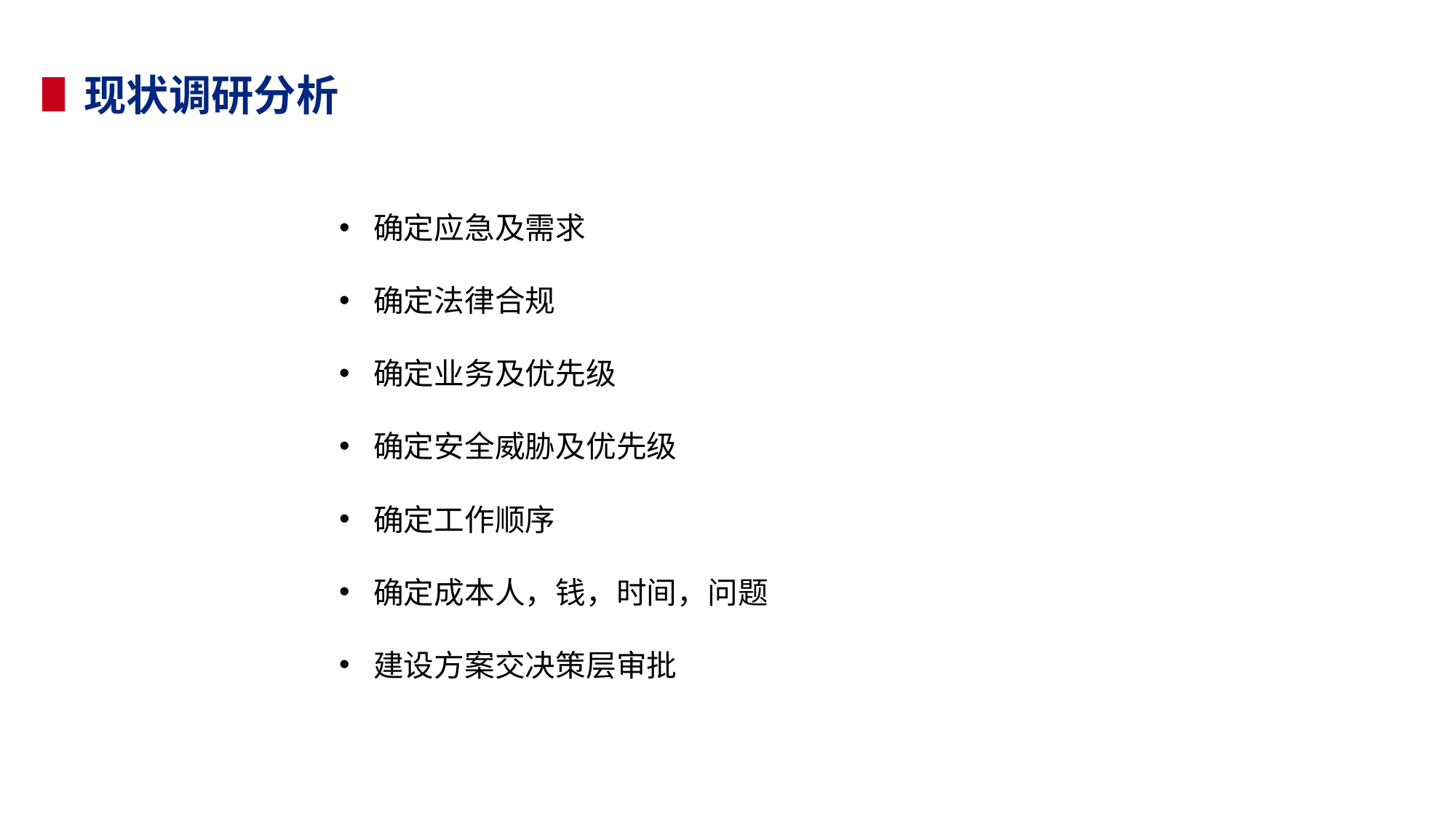

现状调研分析

确定应急及需求

确定法律合规

确定业务及优先级

确定安全威胁及优先级

确定工作顺序

确定成本人，钱，时间，问题

建设方案交决策层审批